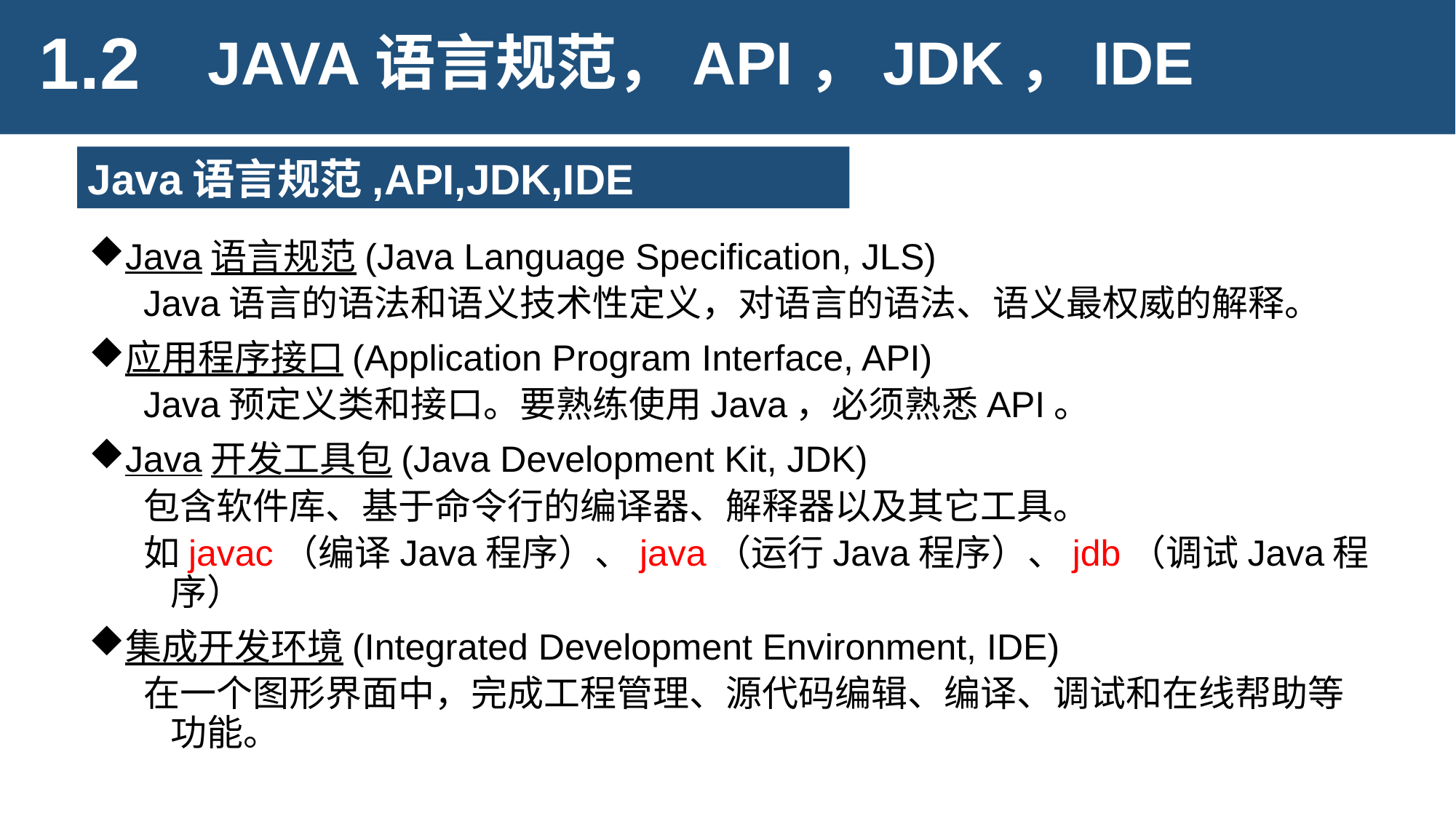

1.2
JAVA语言规范，API，JDK，IDE
Java语言规范,API,JDK,IDE
Java语言规范(Java Language Specification, JLS)
Java语言的语法和语义技术性定义，对语言的语法、语义最权威的解释。
应用程序接口(Application Program Interface, API)
Java预定义类和接口。要熟练使用Java，必须熟悉API。
Java开发工具包(Java Development Kit, JDK)
包含软件库、基于命令行的编译器、解释器以及其它工具。
如javac（编译Java程序）、java（运行Java程序）、jdb（调试Java程序）
集成开发环境(Integrated Development Environment, IDE)
在一个图形界面中，完成工程管理、源代码编辑、编译、调试和在线帮助等功能。